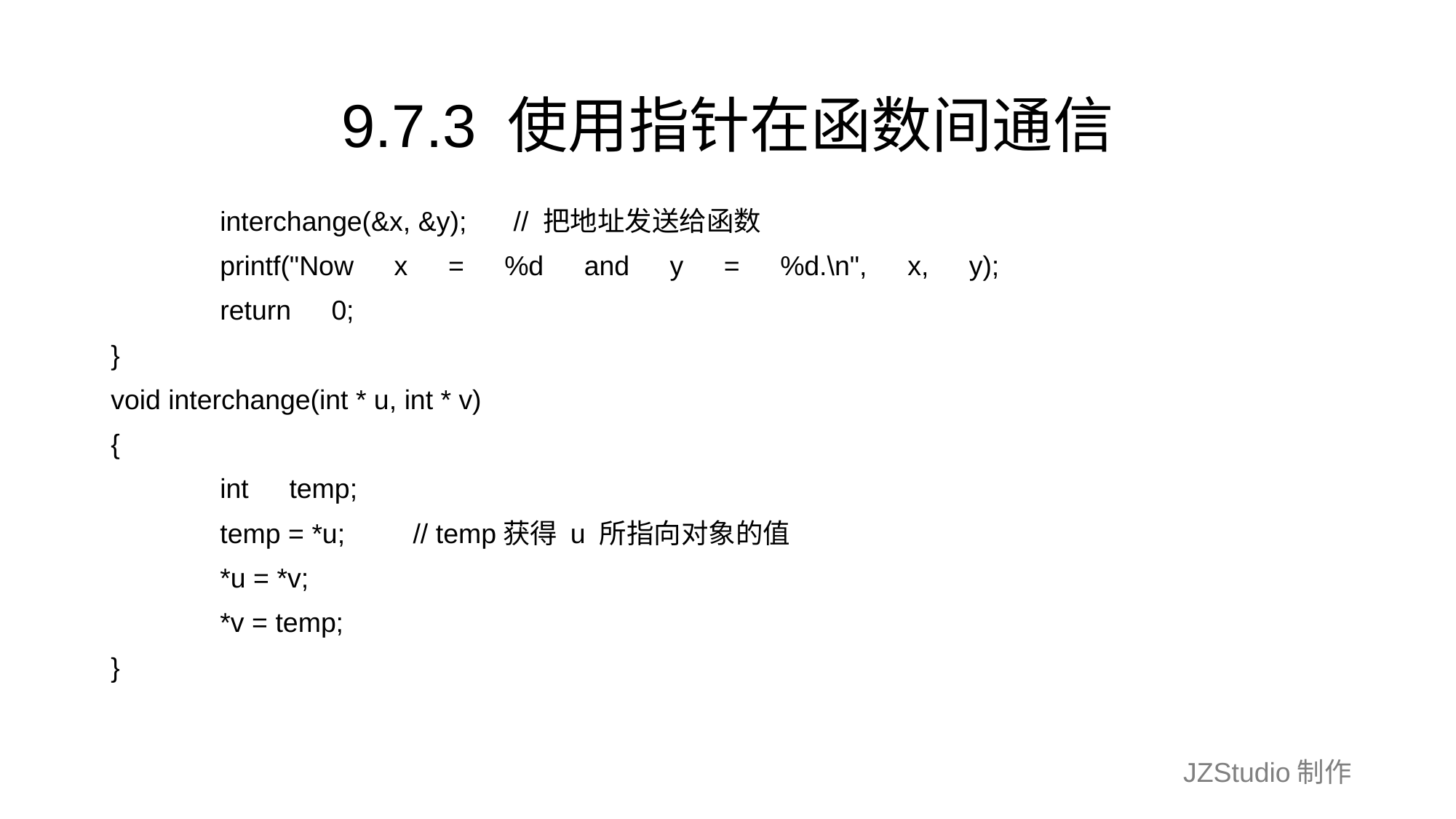

# 9.7.3 使用指针在函数间通信
	interchange(&x, &y);　 // 把地址发送给函数
	printf("Now　x　=　%d　and　y　=　%d.\n",　x,　y);
	return　0;
}
void interchange(int * u, int * v)
{
	int　temp;
	temp = *u;　　// temp获得 u 所指向对象的值
	*u = *v;
	*v = temp;
}